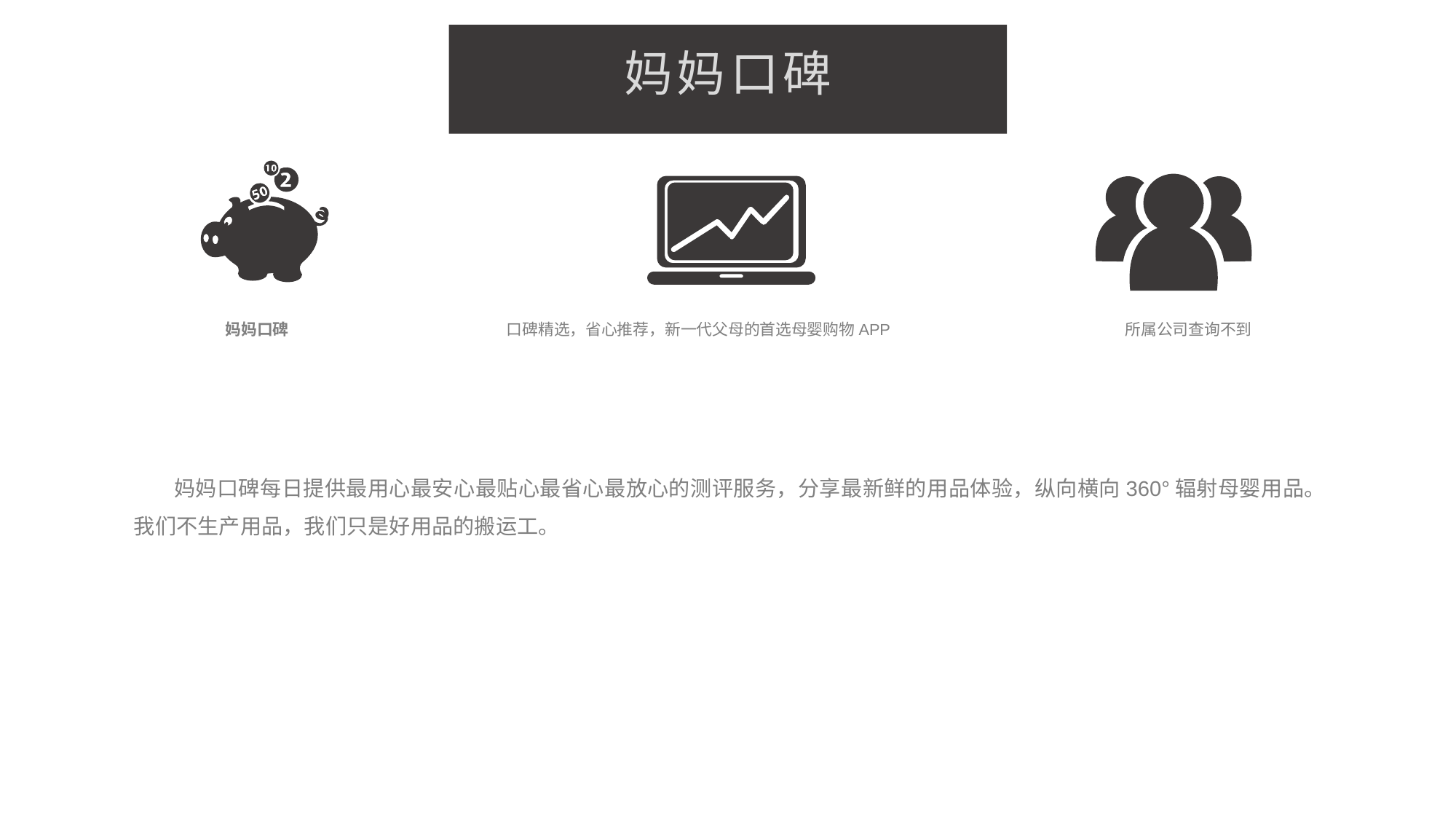

妈妈口碑

妈妈口碑
口碑精选，省心推荐，新一代父母的首选母婴购物APP
所属公司查询不到
       妈妈口碑每日提供最用心最安心最贴心最省心最放心的测评服务，分享最新鲜的用品体验，纵向横向360°辐射母婴用品。我们不生产用品，我们只是好用品的搬运工。